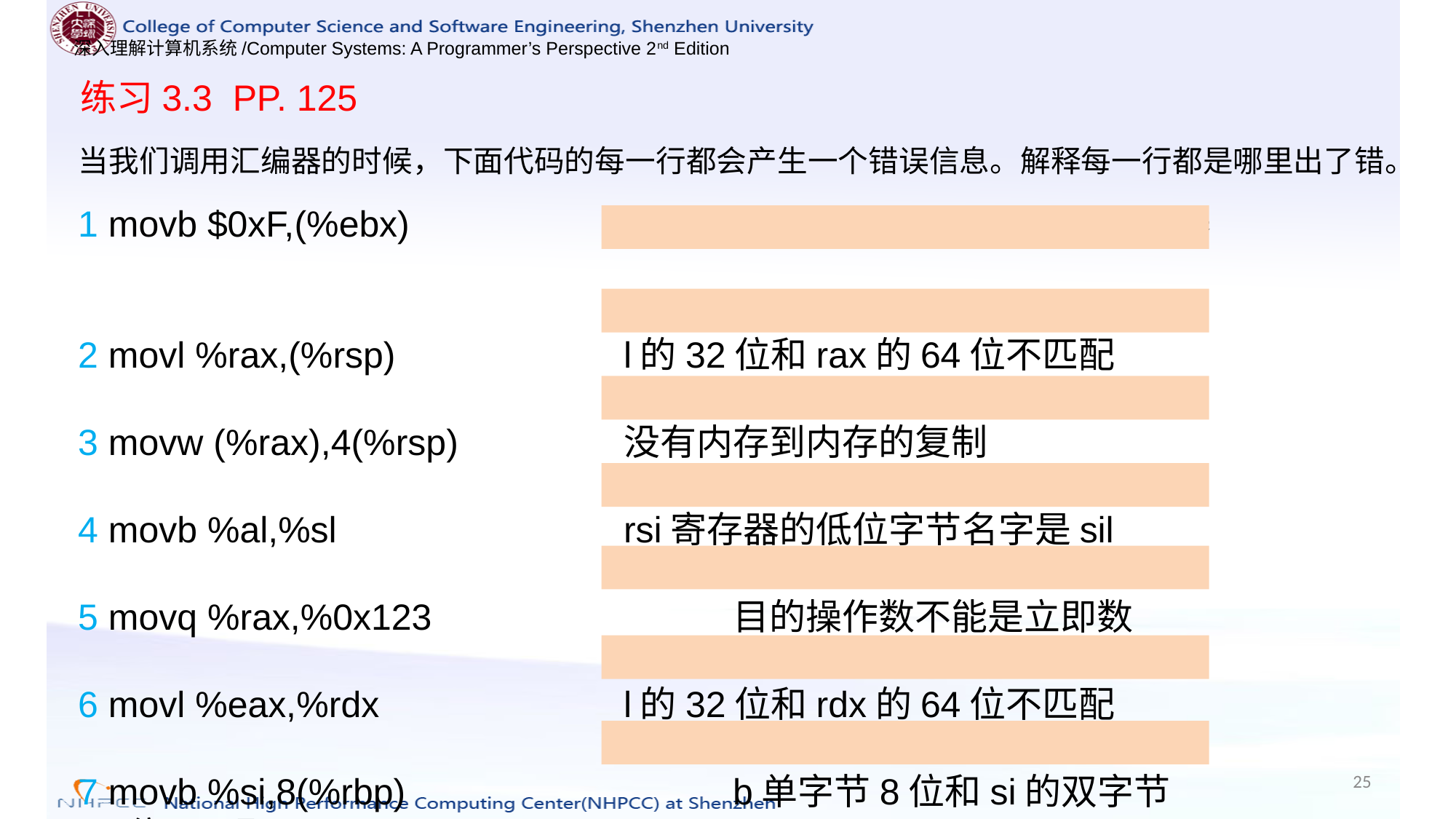

练习3.3  PP. 125
当我们调用汇编器的时候，下面代码的每一行都会产生一个错误信息。解释每一行都是哪里出了错。
1 movb $0xF,(%ebx) 			地址需要用%rbx 64位寄存器

2 movl %rax,(%rsp)			l的32位和rax的64位不匹配

3 movw (%rax),4(%rsp)		没有内存到内存的复制

4 movb %al,%sl			rsi寄存器的低位字节名字是sil

5 movq %rax,%0x123			目的操作数不能是立即数

6 movl %eax,%rdx			l的32位和rdx的64位不匹配

7 movb %si,8(%rbp)			b单字节8位和si的双字节16位不匹配

25